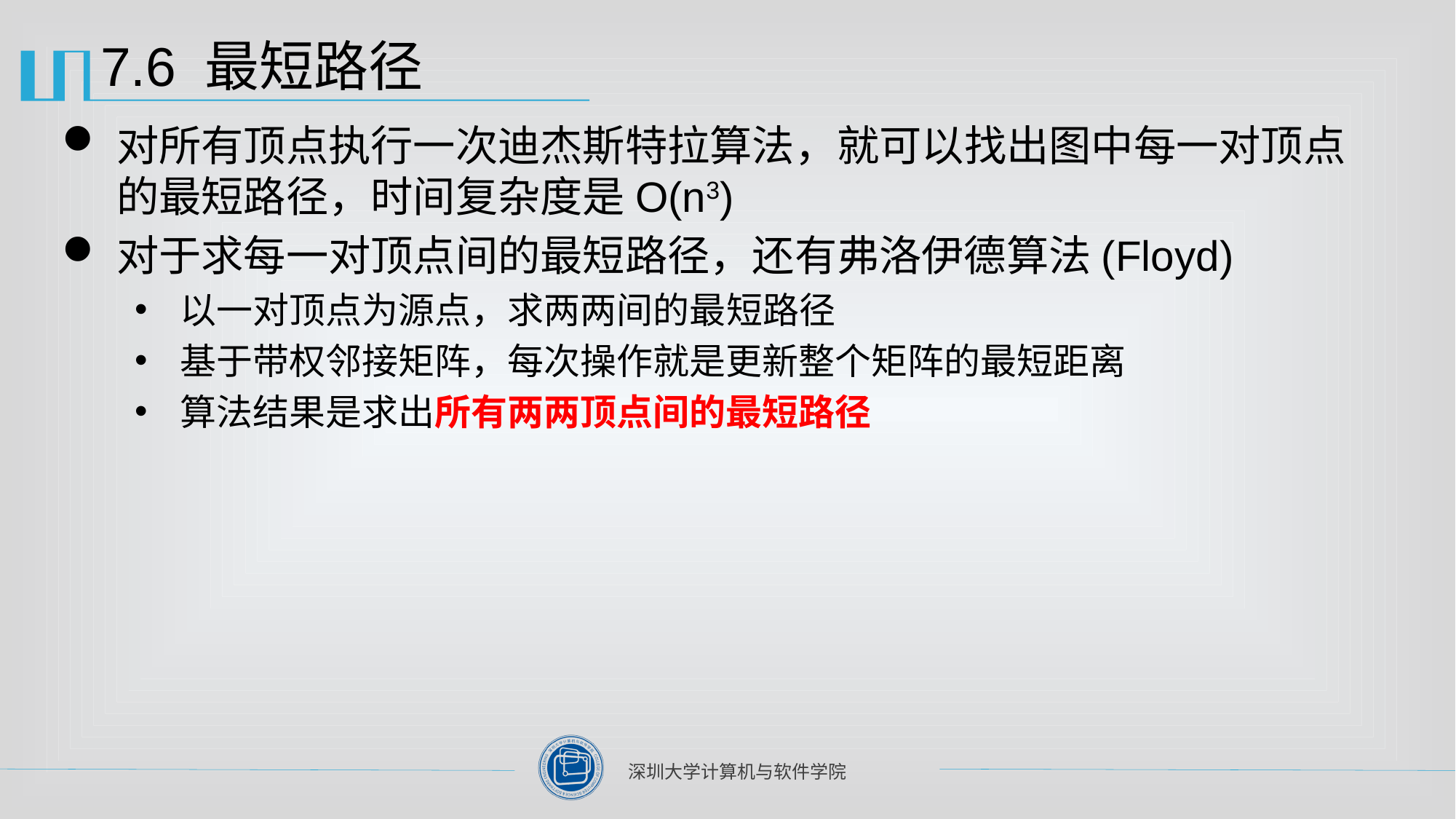

# 7.6 最短路径
对所有顶点执行一次迪杰斯特拉算法，就可以找出图中每一对顶点的最短路径，时间复杂度是O(n3)
对于求每一对顶点间的最短路径，还有弗洛伊德算法(Floyd)
以一对顶点为源点，求两两间的最短路径
基于带权邻接矩阵，每次操作就是更新整个矩阵的最短距离
算法结果是求出所有两两顶点间的最短路径

133